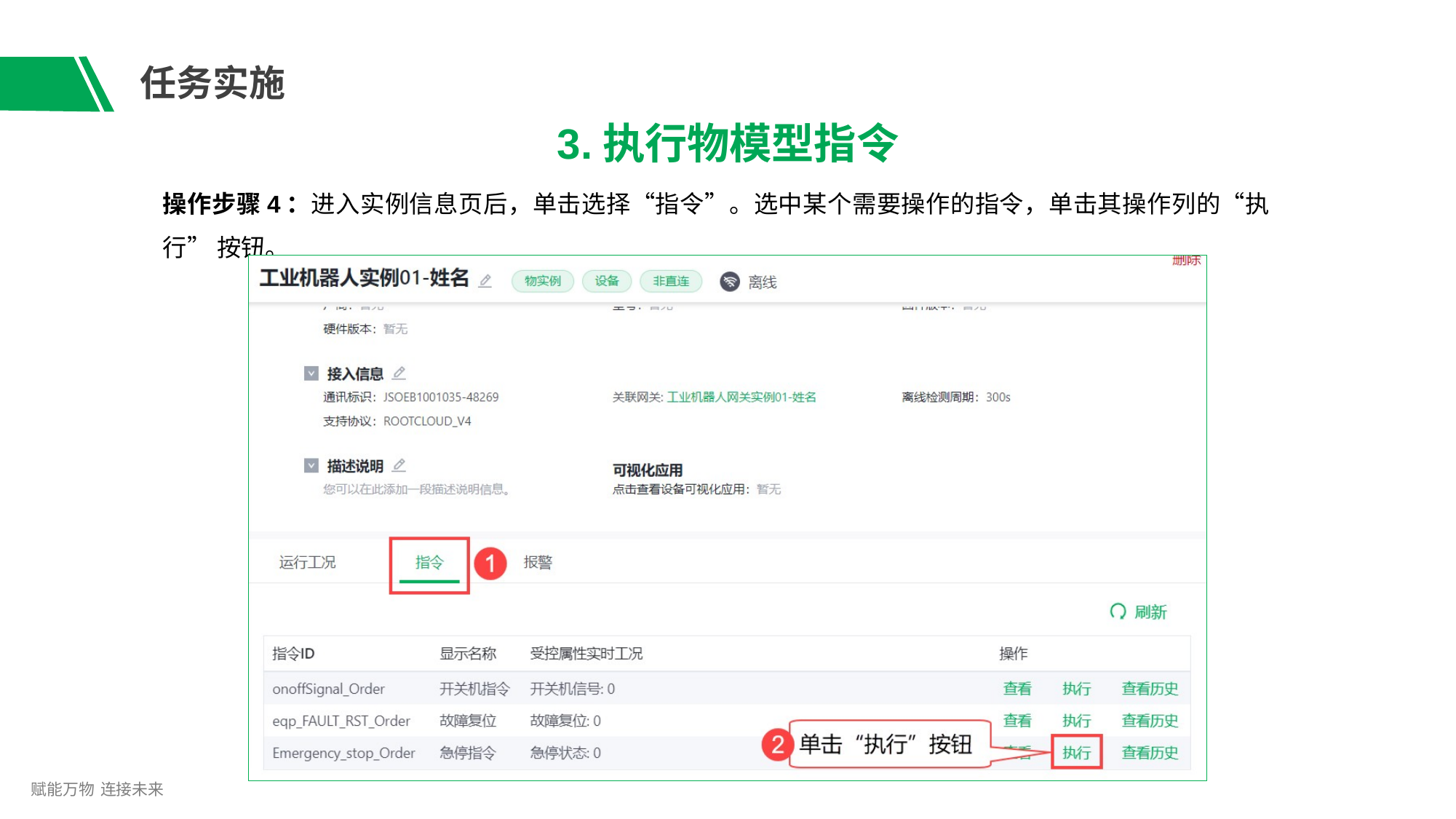

# 任务实施
3.执行物模型指令
操作步骤4：进入实例信息页后，单击选择“指令”。选中某个需要操作的指令，单击其操作列的“执行” 按钮。

赋能万物 连接未来